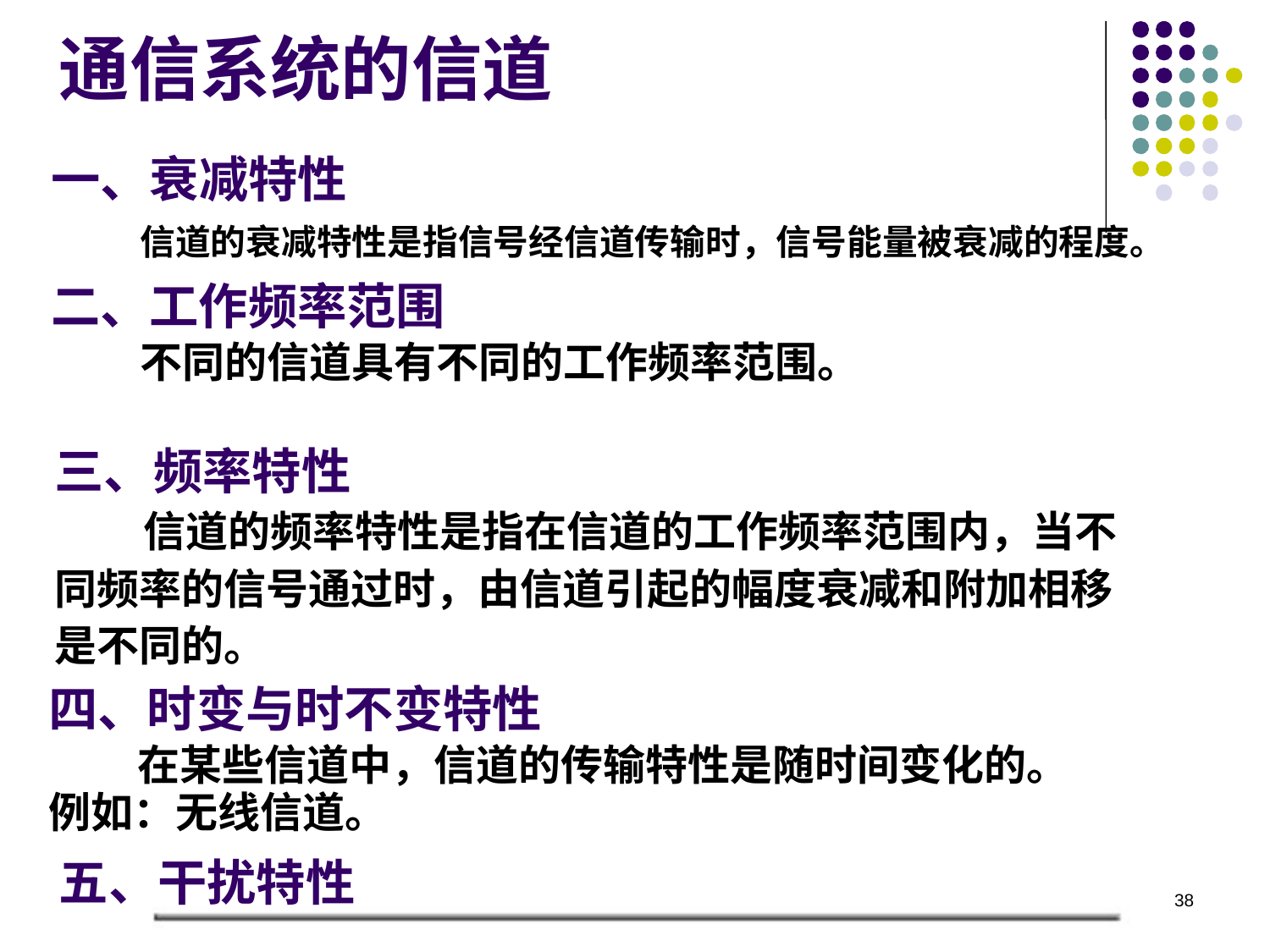

# 通信系统的信道
一、衰减特性
       信道的衰减特性是指信号经信道传输时，信号能量被衰减的程度。
二、工作频率范围
       不同的信道具有不同的工作频率范围。
三、频率特性
       信道的频率特性是指在信道的工作频率范围内，当不
同频率的信号通过时，由信道引起的幅度衰减和附加相移
是不同的。
四、时变与时不变特性
       在某些信道中，信道的传输特性是随时间变化的。
例如：无线信道。
五、干扰特性
38